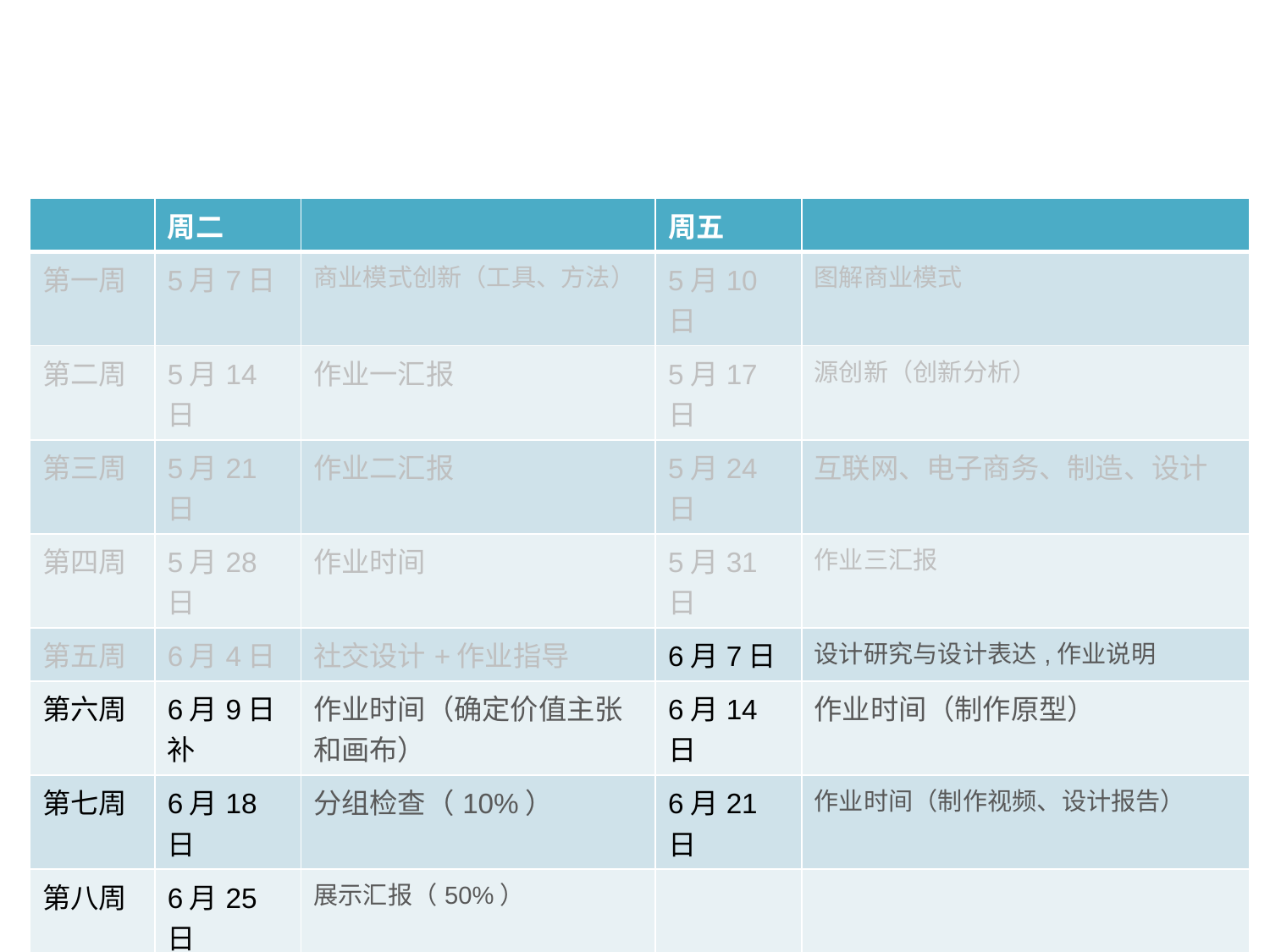

|  | 周二 |  | 周五 |  |
| --- | --- | --- | --- | --- |
| 第一周 | 5月7日 | 商业模式创新（工具、方法） | 5月10日 | 图解商业模式 |
| 第二周 | 5月14日 | 作业一汇报 | 5月17日 | 源创新（创新分析） |
| 第三周 | 5月21日 | 作业二汇报 | 5月24日 | 互联网、电子商务、制造、设计 |
| 第四周 | 5月28日 | 作业时间 | 5月31日 | 作业三汇报 |
| 第五周 | 6月4日 | 社交设计+作业指导 | 6月7日 | 设计研究与设计表达,作业说明 |
| 第六周 | 6月9日补 | 作业时间（确定价值主张和画布） | 6月14日 | 作业时间（制作原型） |
| 第七周 | 6月18日 | 分组检查（10%） | 6月21日 | 作业时间（制作视频、设计报告） |
| 第八周 | 6月25日 | 展示汇报（50%） |  |  |